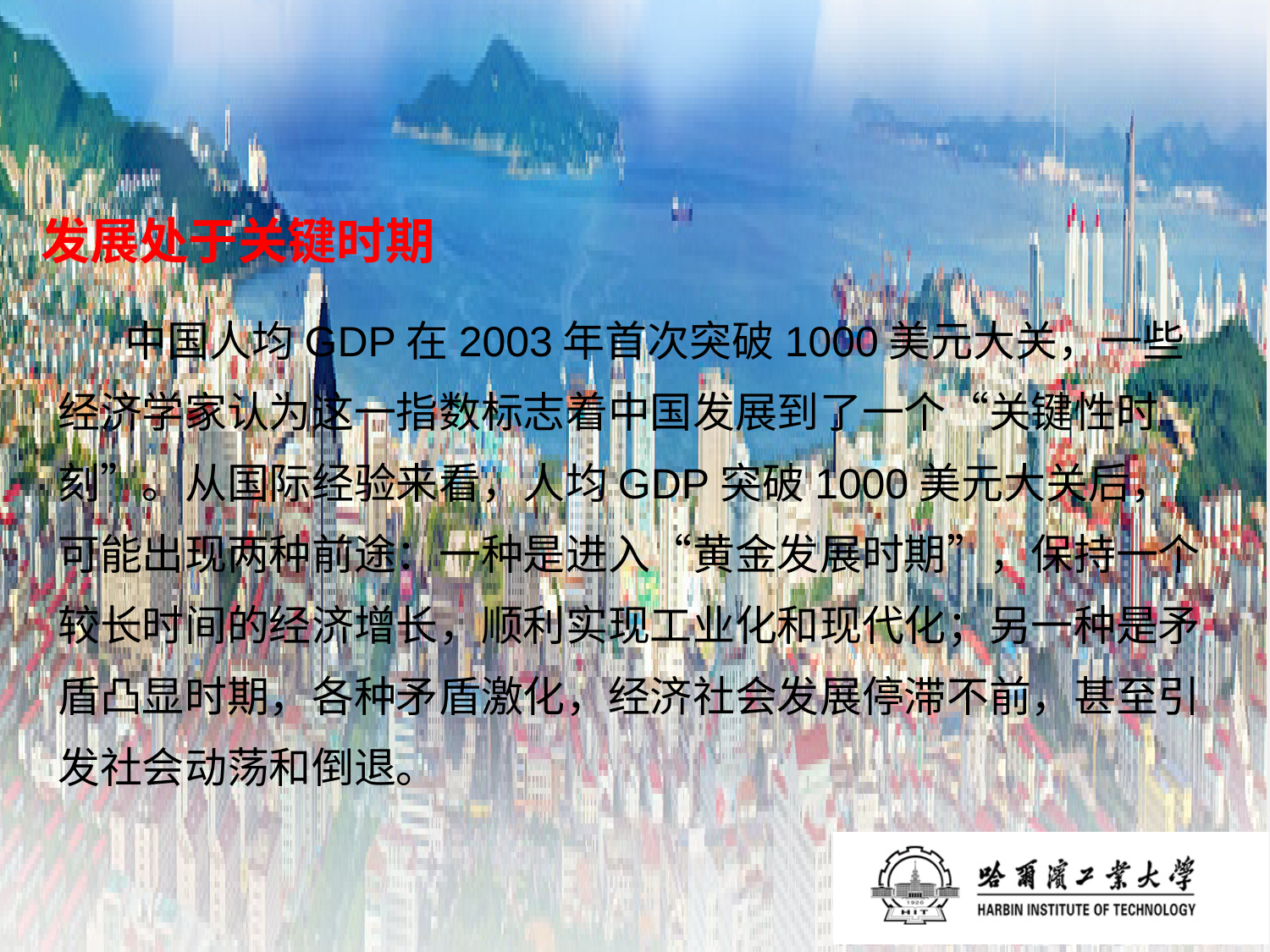

# 发展处于关键时期
      中国人均GDP在2003年首次突破1000美元大关，一些经济学家认为这一指数标志着中国发展到了一个“关键性时刻”。从国际经验来看，人均GDP突破1000美元大关后，可能出现两种前途：一种是进入“黄金发展时期”，保持一个较长时间的经济增长，顺利实现工业化和现代化；另一种是矛盾凸显时期，各种矛盾激化，经济社会发展停滞不前，甚至引发社会动荡和倒退。